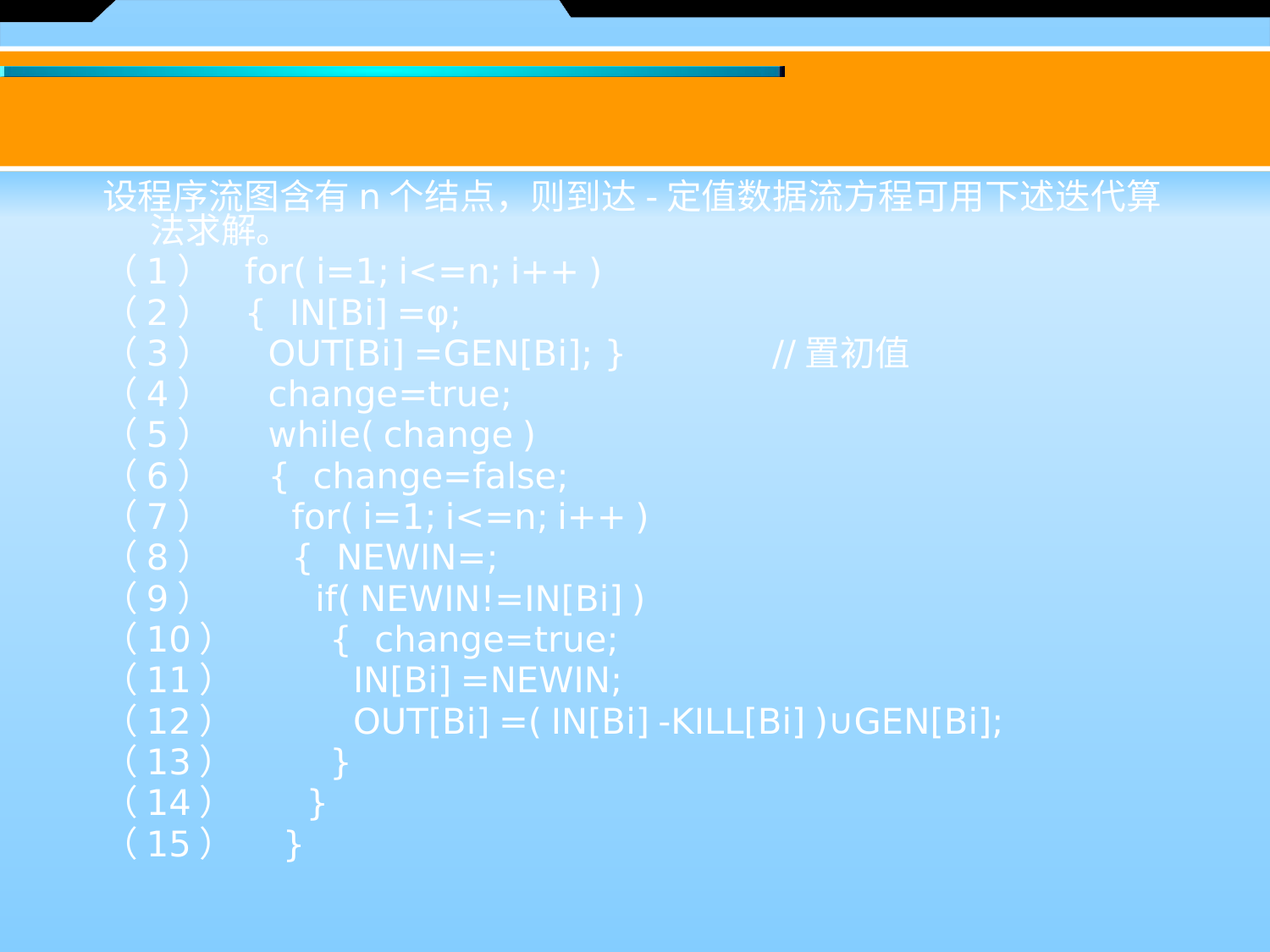

设程序流图含有n个结点，则到达-定值数据流方程可用下述迭代算法求解。
（1）   for( i=1; i<=n; i++ )
（2）   {  IN[Bi] =φ;
（3）      OUT[Bi] =GEN[Bi]; }             //置初值
（4）      change=true;
（5）      while( change )
（6）      {  change=false;
（7）         for( i=1; i<=n; i++ )
（8）         {  NEWIN=;
（9）            if( NEWIN!=IN[Bi] )
（10）           {  change=true;
（11）              IN[Bi] =NEWIN;
（12）              OUT[Bi] =( IN[Bi] -KILL[Bi] )∪GEN[Bi];
（13）           }
（14）        }
（15）     }